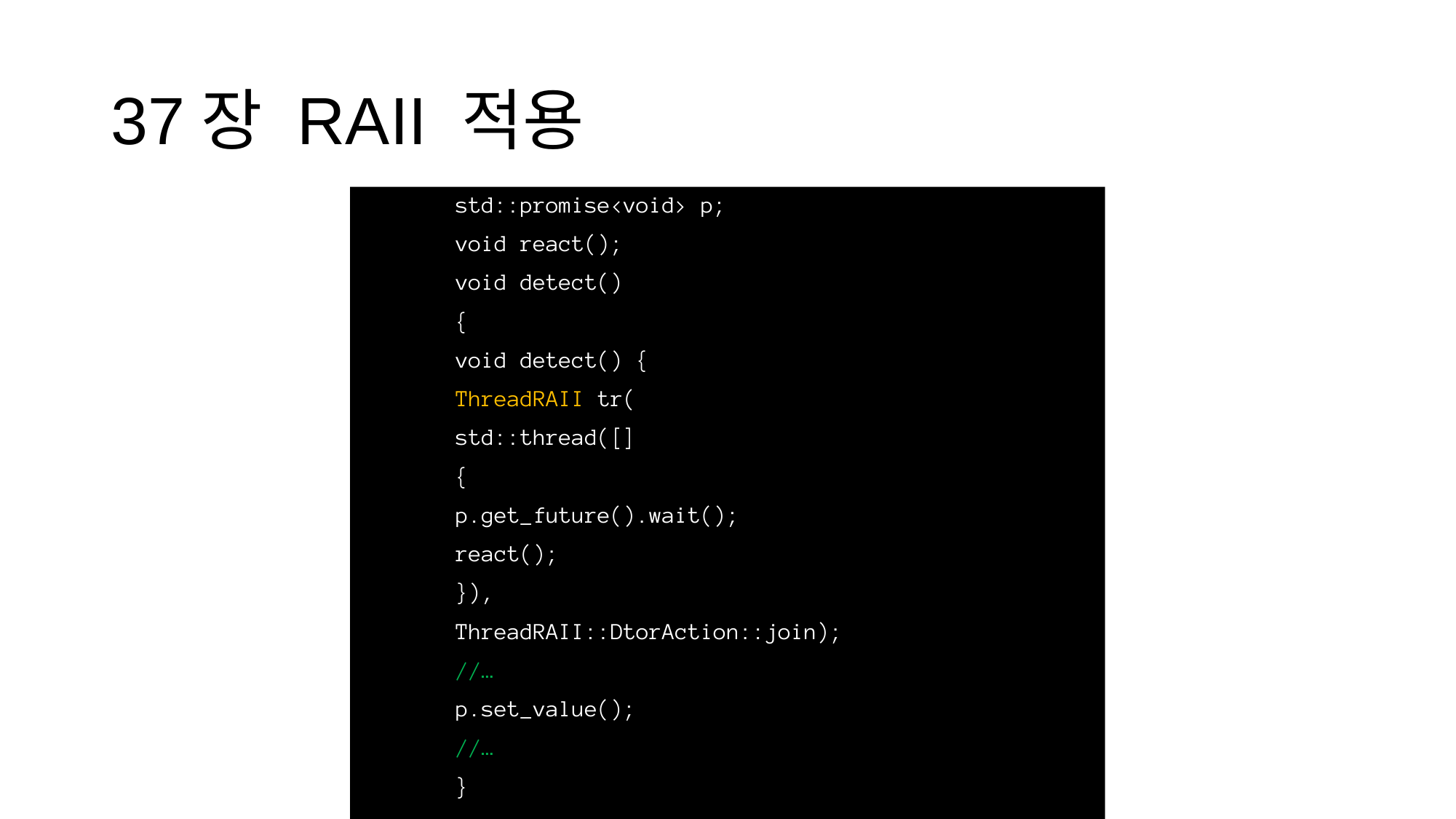

# 37장 RAII 적용
	std::promise<void> p;
	void react();
	void detect()
	{
		void detect() {
		ThreadRAII tr(
			std::thread([]
				{
					p.get_future().wait();
					react();
				}),
			ThreadRAII::DtorAction::join);
		//…
		p.set_value();
		//…
	}